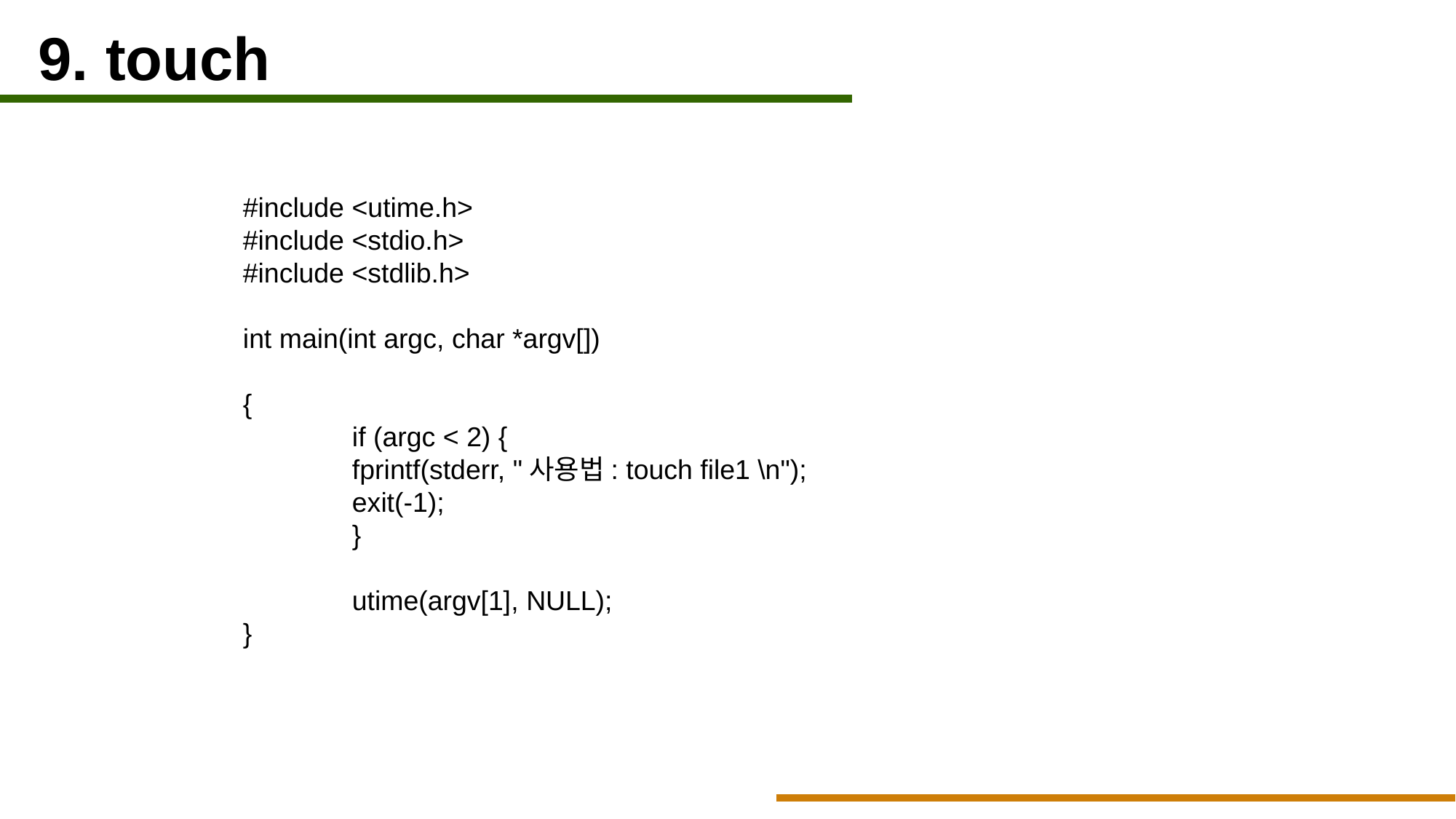

9. touch
#include <utime.h>
#include <stdio.h>
#include <stdlib.h>

int main(int argc, char *argv[])

{
	if (argc < 2) {
	fprintf(stderr, "사용법: touch file1 \n");
	exit(-1);
	}

	utime(argv[1], NULL);
}